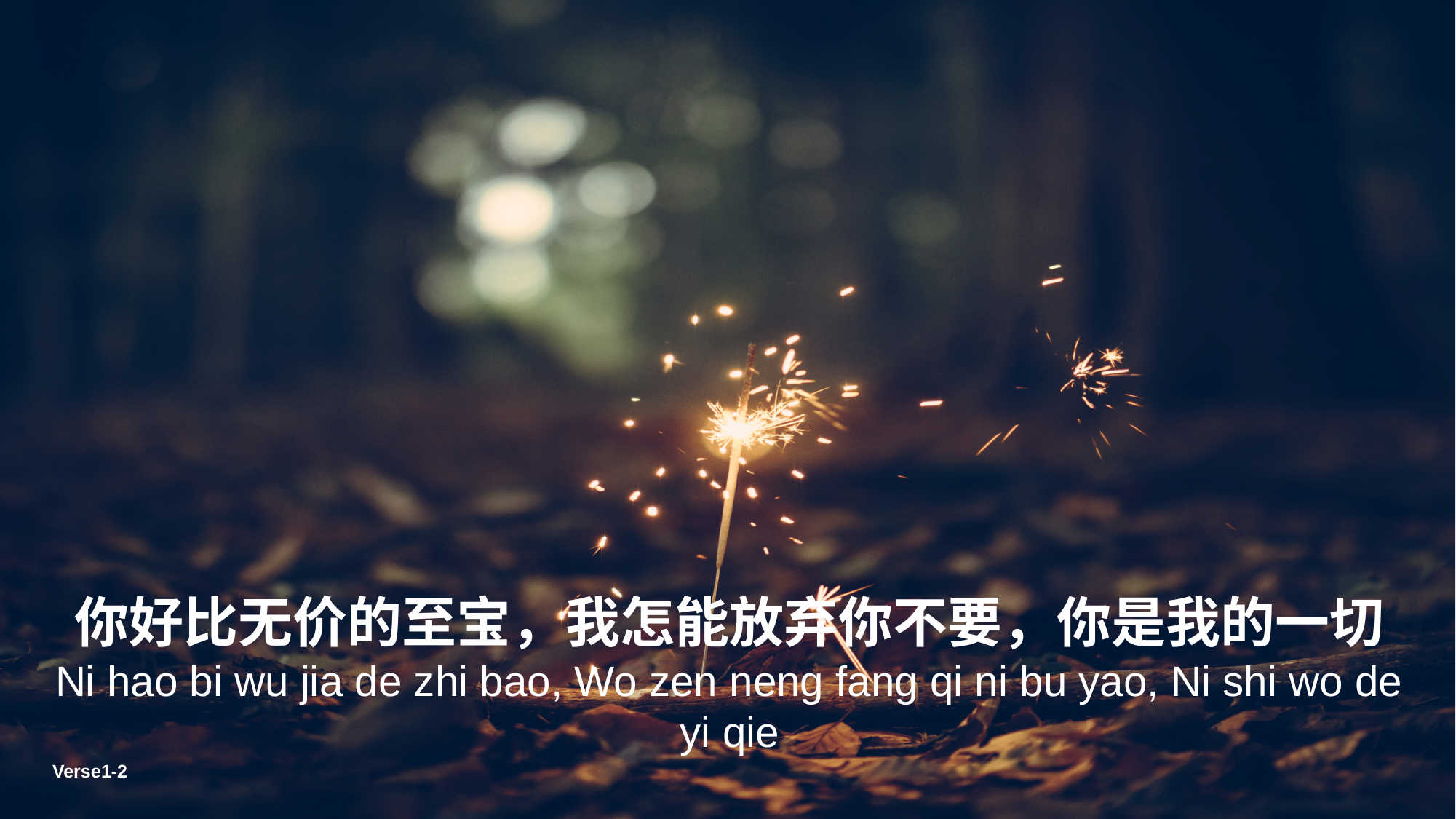

你好比无价的至宝，我怎能放弃你不要，你是我的一切
Ni hao bi wu jia de zhi bao, Wo zen neng fang qi ni bu yao, Ni shi wo de yi qie
Verse1-2